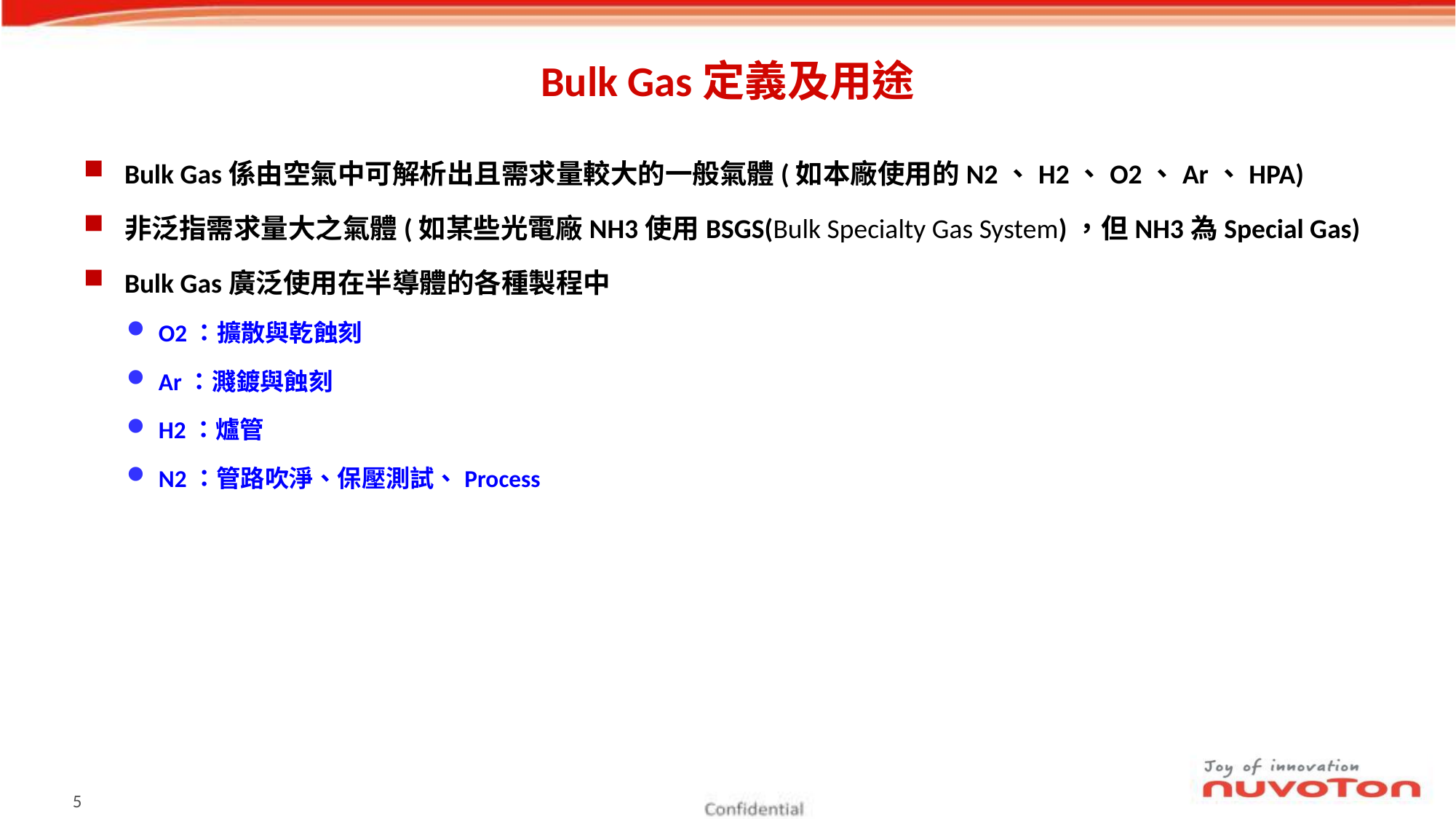

# Bulk Gas定義及用途
Bulk Gas係由空氣中可解析出且需求量較大的一般氣體(如本廠使用的N2、H2、O2、Ar、HPA)
非泛指需求量大之氣體(如某些光電廠NH3使用BSGS(Bulk Specialty Gas System)，但NH3為Special Gas)
Bulk Gas廣泛使用在半導體的各種製程中
O2：擴散與乾蝕刻
Ar：濺鍍與蝕刻
H2：爐管
N2：管路吹淨、保壓測試、Process

5